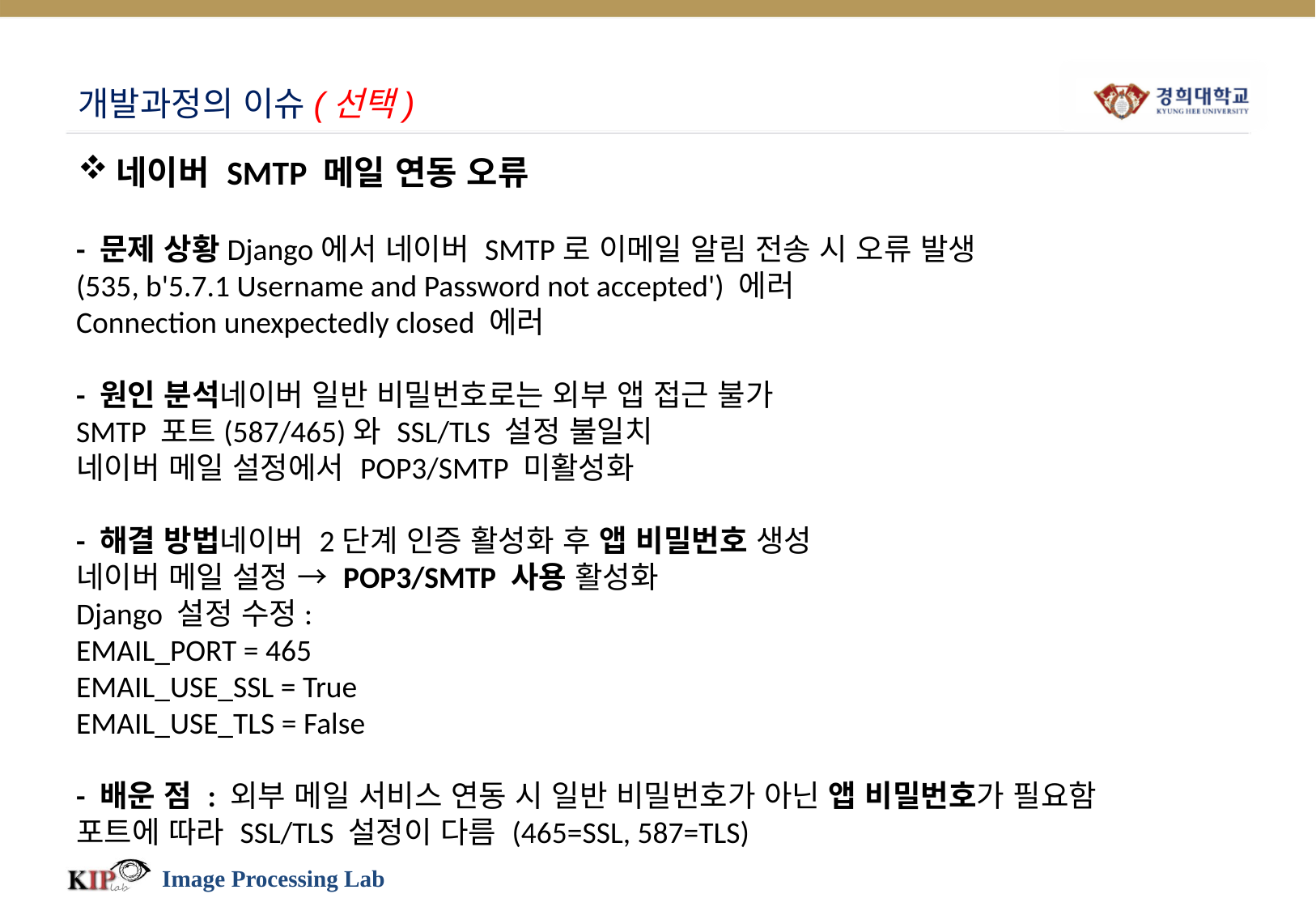

# 개발과정의 이슈(선택)
네이버 SMTP 메일 연동 오류

- 문제 상황Django에서 네이버 SMTP로 이메일 알림 전송 시 오류 발생
(535, b'5.7.1 Username and Password not accepted') 에러
Connection unexpectedly closed 에러

- 원인 분석네이버 일반 비밀번호로는 외부 앱 접근 불가
SMTP 포트(587/465)와 SSL/TLS 설정 불일치
네이버 메일 설정에서 POP3/SMTP 미활성화

- 해결 방법네이버 2단계 인증 활성화 후 앱 비밀번호 생성
네이버 메일 설정 → POP3/SMTP 사용 활성화
Django 설정 수정:
EMAIL_PORT = 465
EMAIL_USE_SSL = True
EMAIL_USE_TLS = False

- 배운 점 : 외부 메일 서비스 연동 시 일반 비밀번호가 아닌 앱 비밀번호가 필요함
포트에 따라 SSL/TLS 설정이 다름 (465=SSL, 587=TLS)

Image Processing Lab